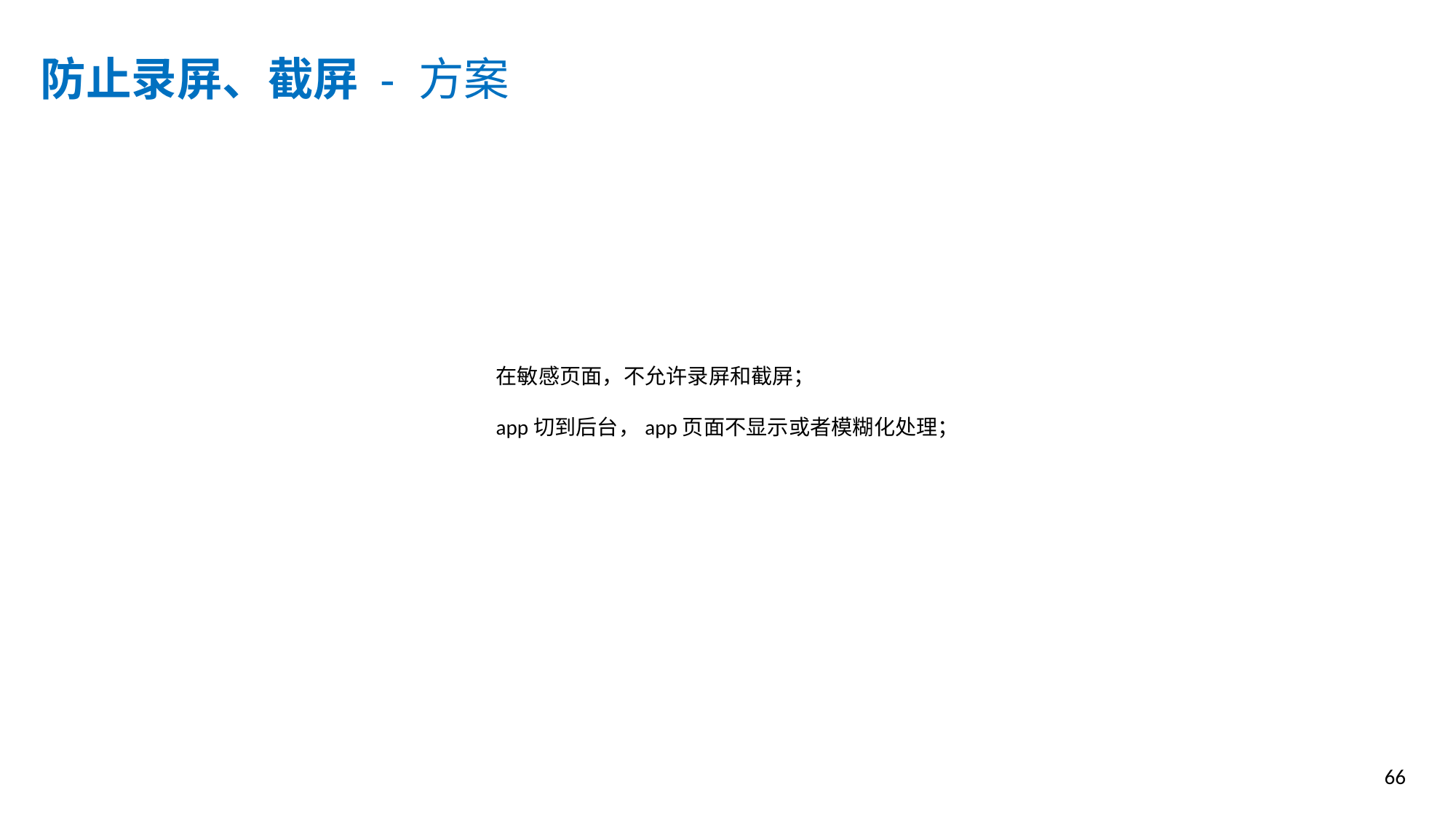

防止录屏、截屏 - 方案
在敏感页面，不允许录屏和截屏；

app切到后台，app页面不显示或者模糊化处理；
66